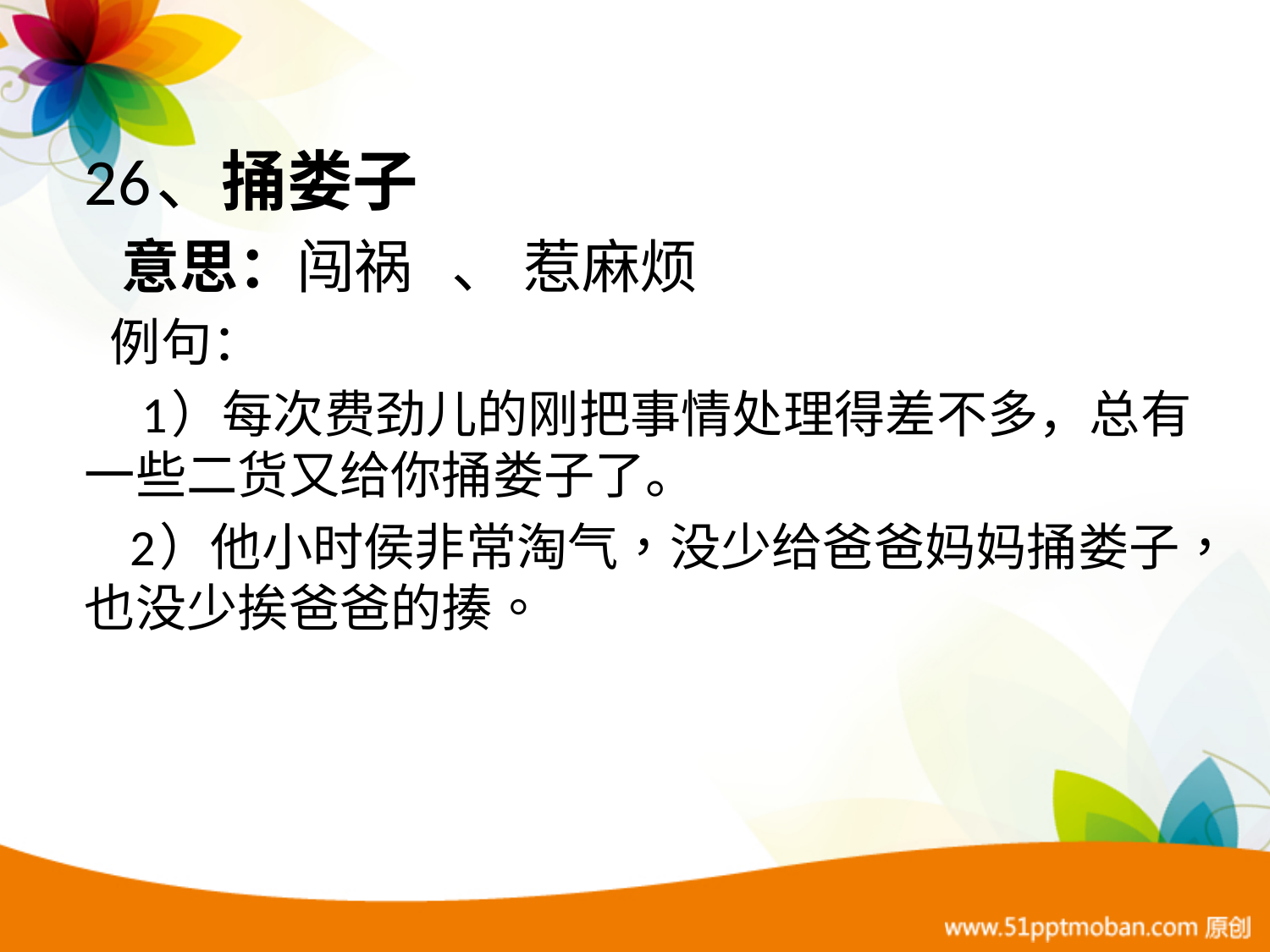

#
26、捅娄子
        意思：闯祸   、 惹麻烦
      例句：
     1）每次费劲儿的刚把事情处理得差不多，总有一些二货又给你捅娄子了。
    2）他小时侯非常淘气，没少给爸爸妈妈捅娄子，也没少挨爸爸的揍。